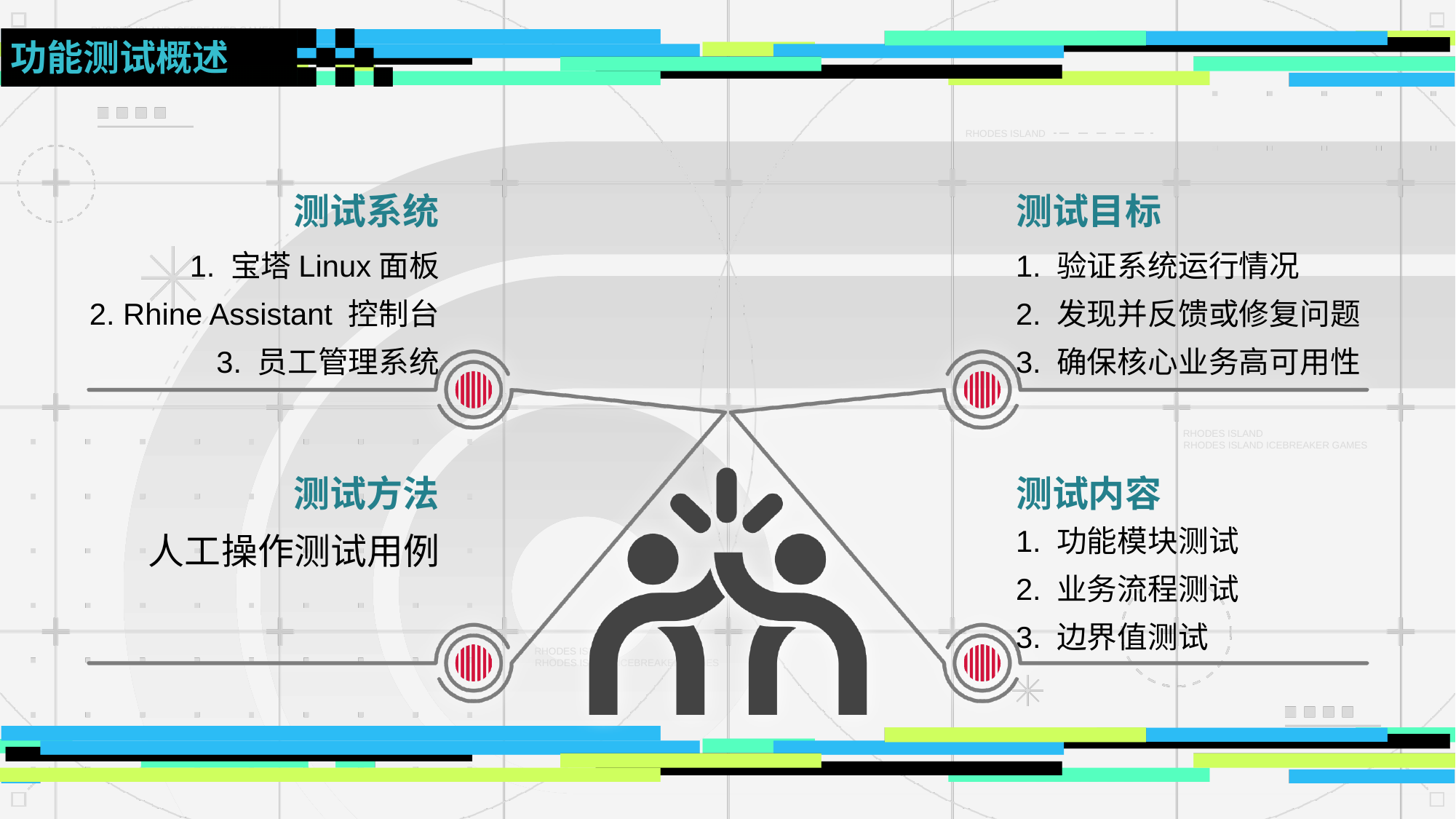

功能测试概述
测试系统
测试目标
1. 宝塔Linux面板
2. Rhine Assistant 控制台
3. 员工管理系统
1. 验证系统运行情况
2. 发现并反馈或修复问题
3. 确保核心业务高可用性
测试方法
测试内容
1. 功能模块测试
2. 业务流程测试
3. 边界值测试
人工操作测试用例